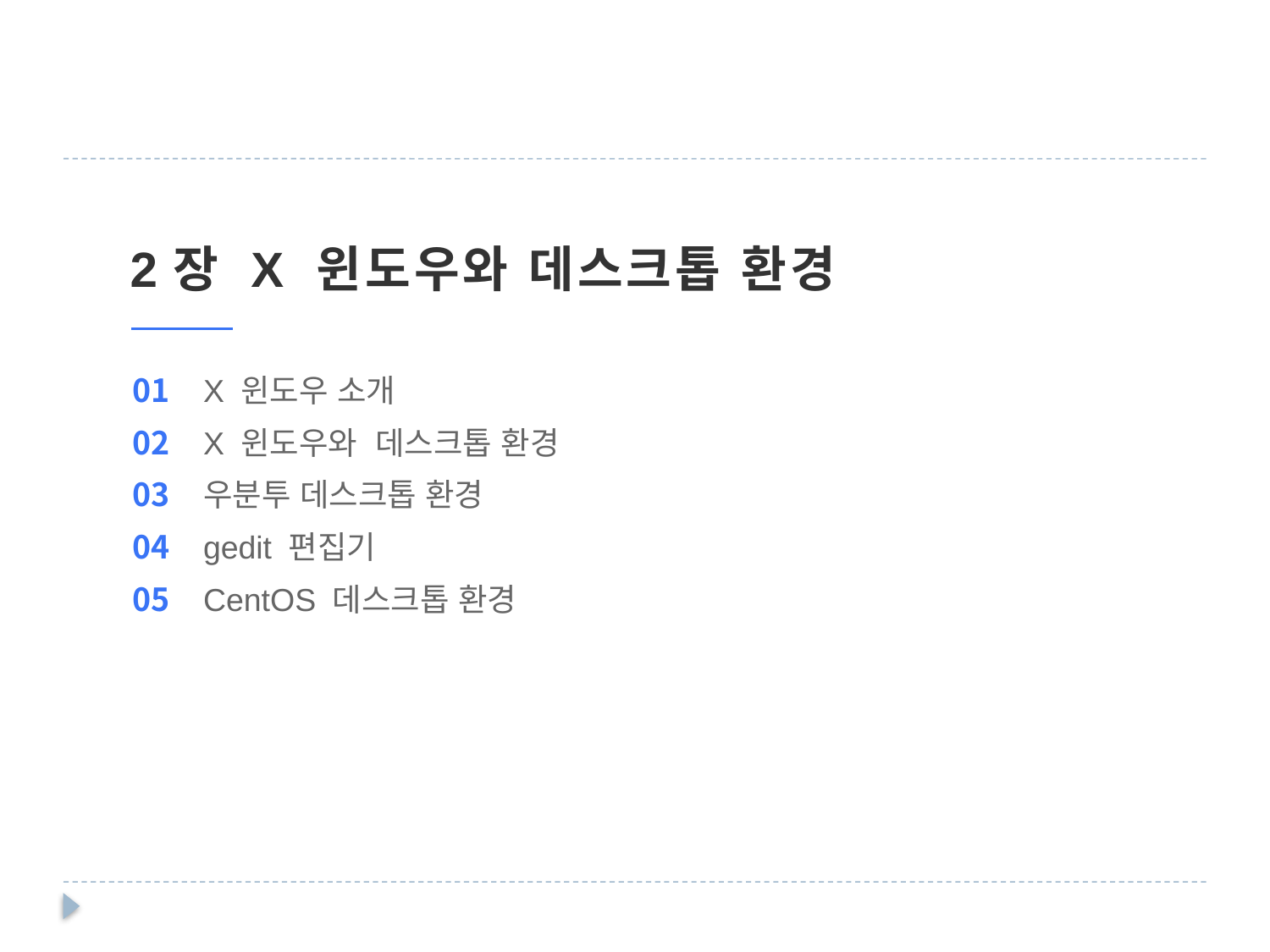

2장 X 윈도우와 데스크톱 환경
01
02
03
04
05
X 윈도우 소개
X 윈도우와  데스크톱 환경
우분투 데스크톱 환경
gedit 편집기
CentOS 데스크톱 환경